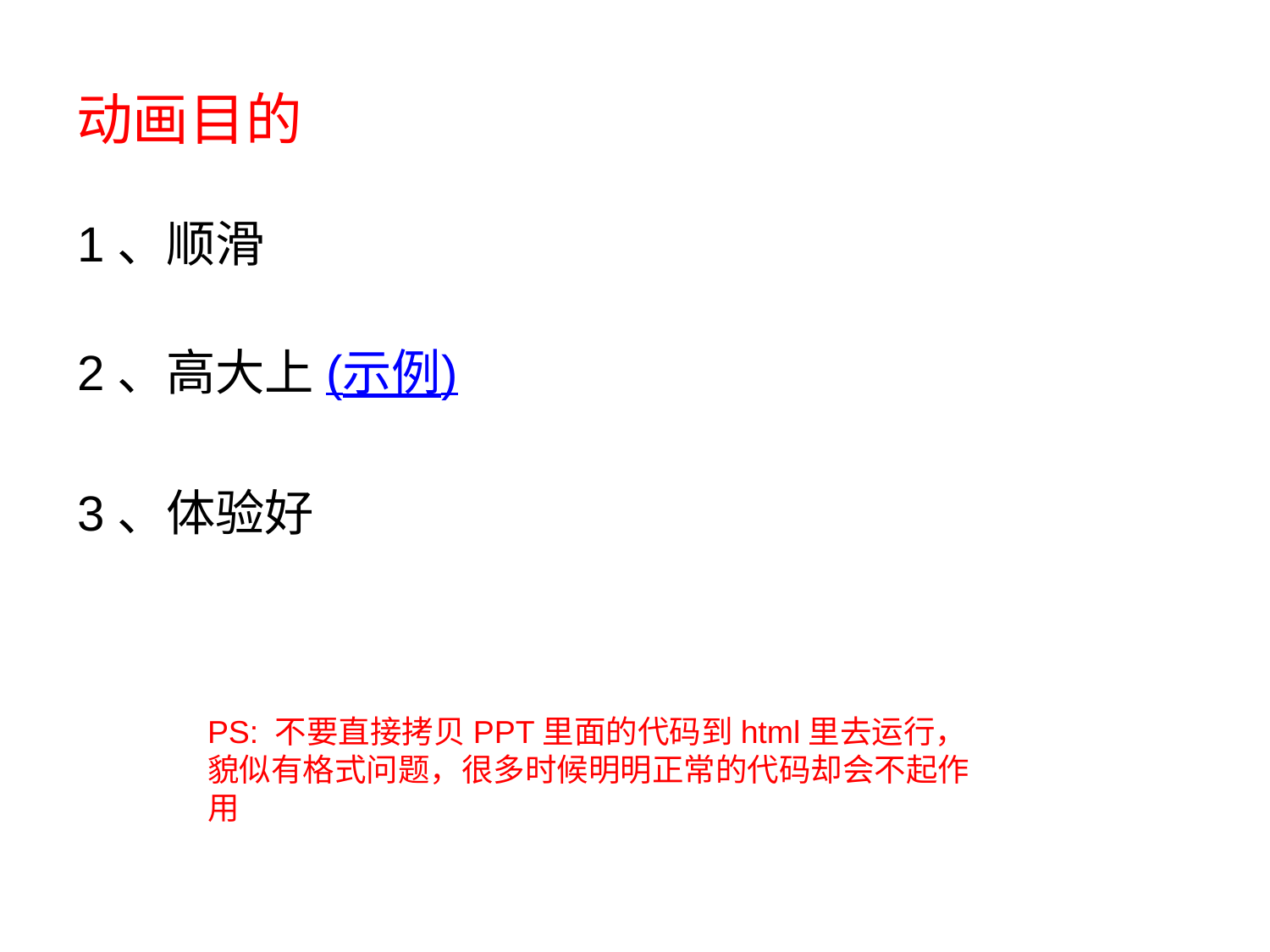

# 动画目的
1、顺滑

2、高大上(示例)

3、体验好
PS: 不要直接拷贝PPT里面的代码到html里去运行，貌似有格式问题，很多时候明明正常的代码却会不起作用